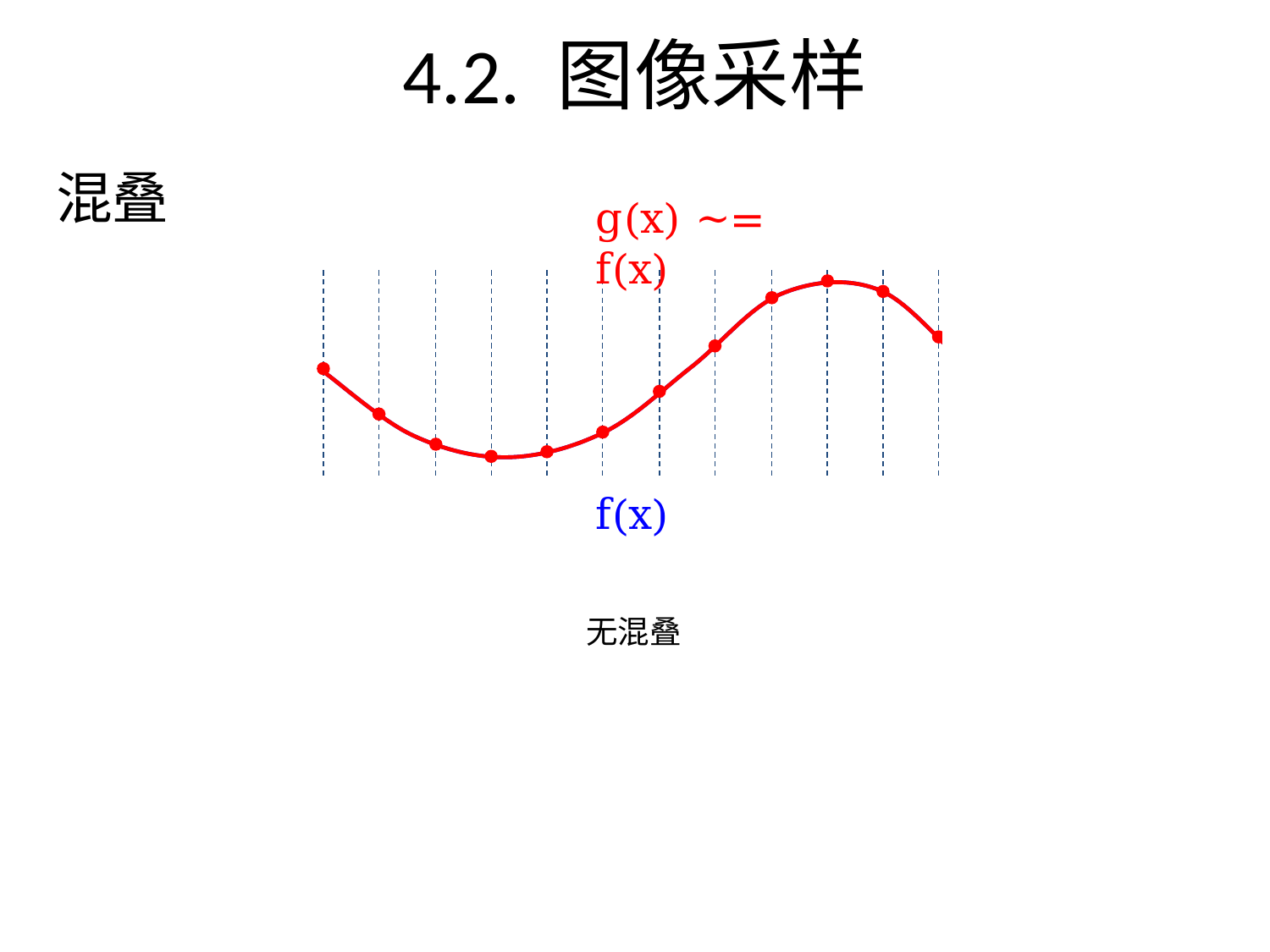

4.2. 图像采样
# 混叠
g(x) ~= f(x)

f(x)
无混叠